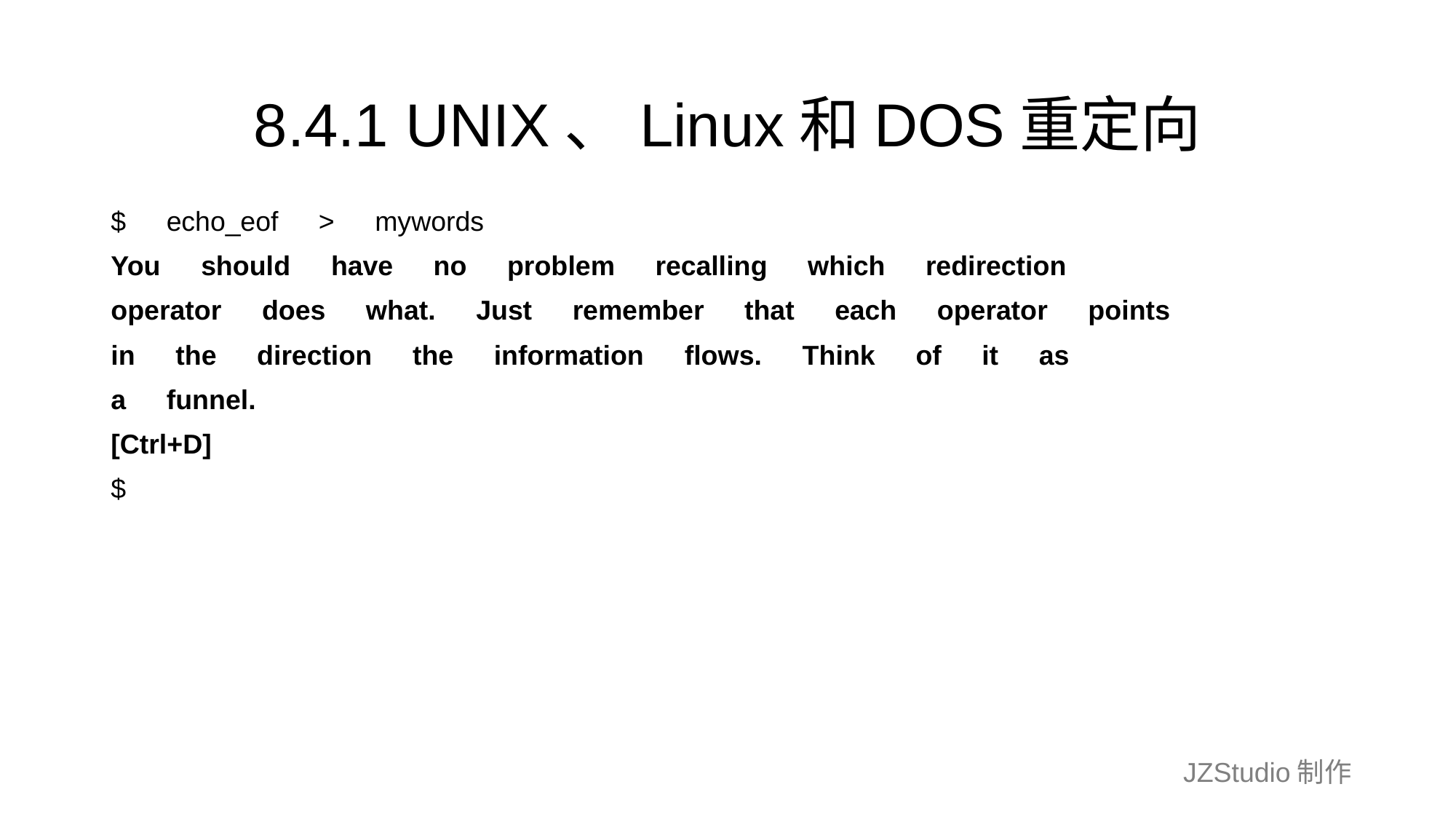

# 8.4.1 UNIX、Linux和DOS重定向
$　echo_eof　>　mywords
You　should　have　no　problem　recalling　which　redirection
operator　does　what.　Just　remember　that　each　operator　points
in　the　direction　the　information　flows.　Think　of　it　as
a　funnel.
[Ctrl+D]
$